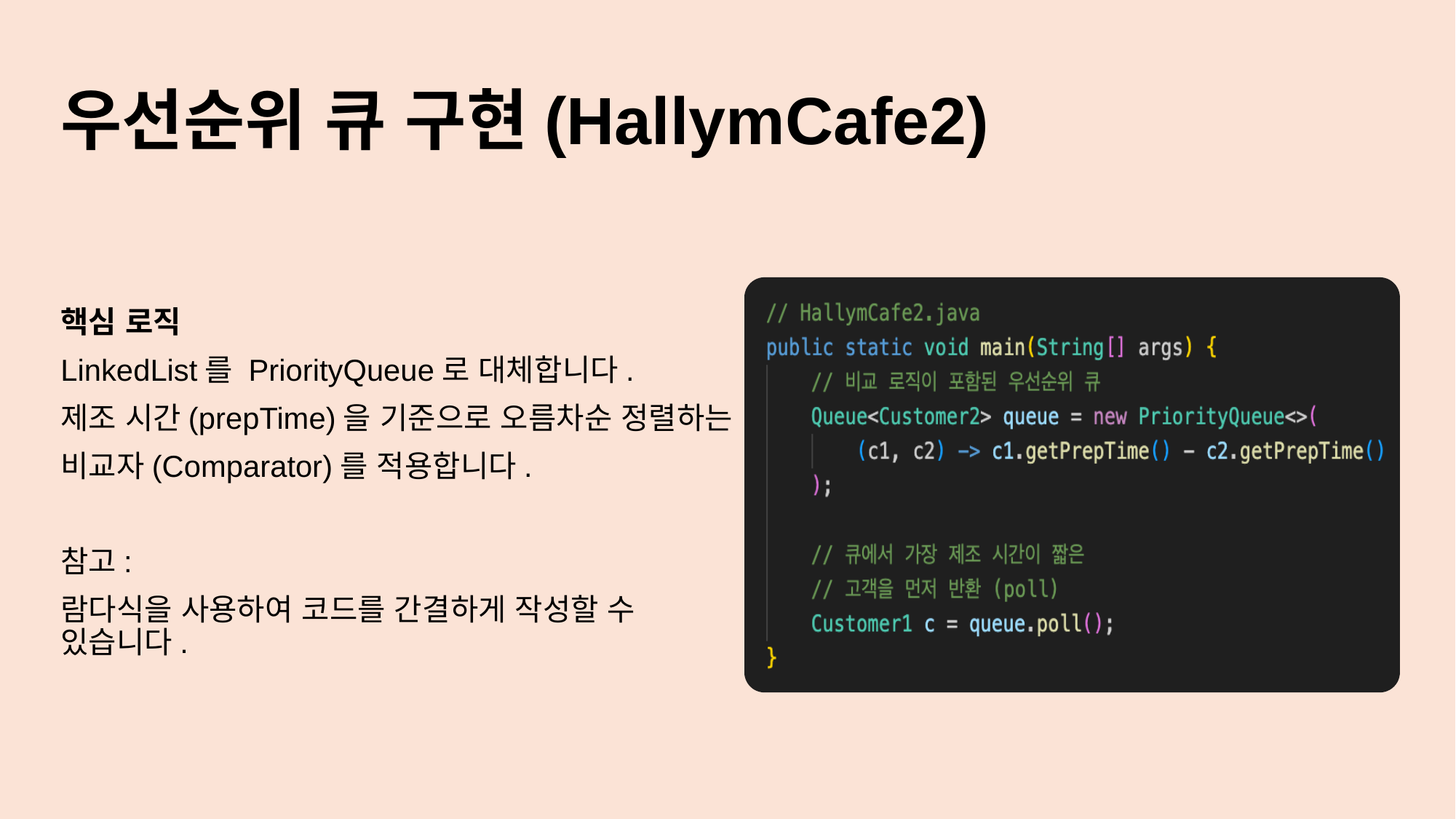

# 우선순위 큐 구현(HallymCafe2)

핵심 로직
LinkedList를 PriorityQueue로 대체합니다.
제조 시간(prepTime)을 기준으로 오름차순 정렬하는
비교자(Comparator)를 적용합니다.

참고:
람다식을 사용하여 코드를 간결하게 작성할 수 있습니다.